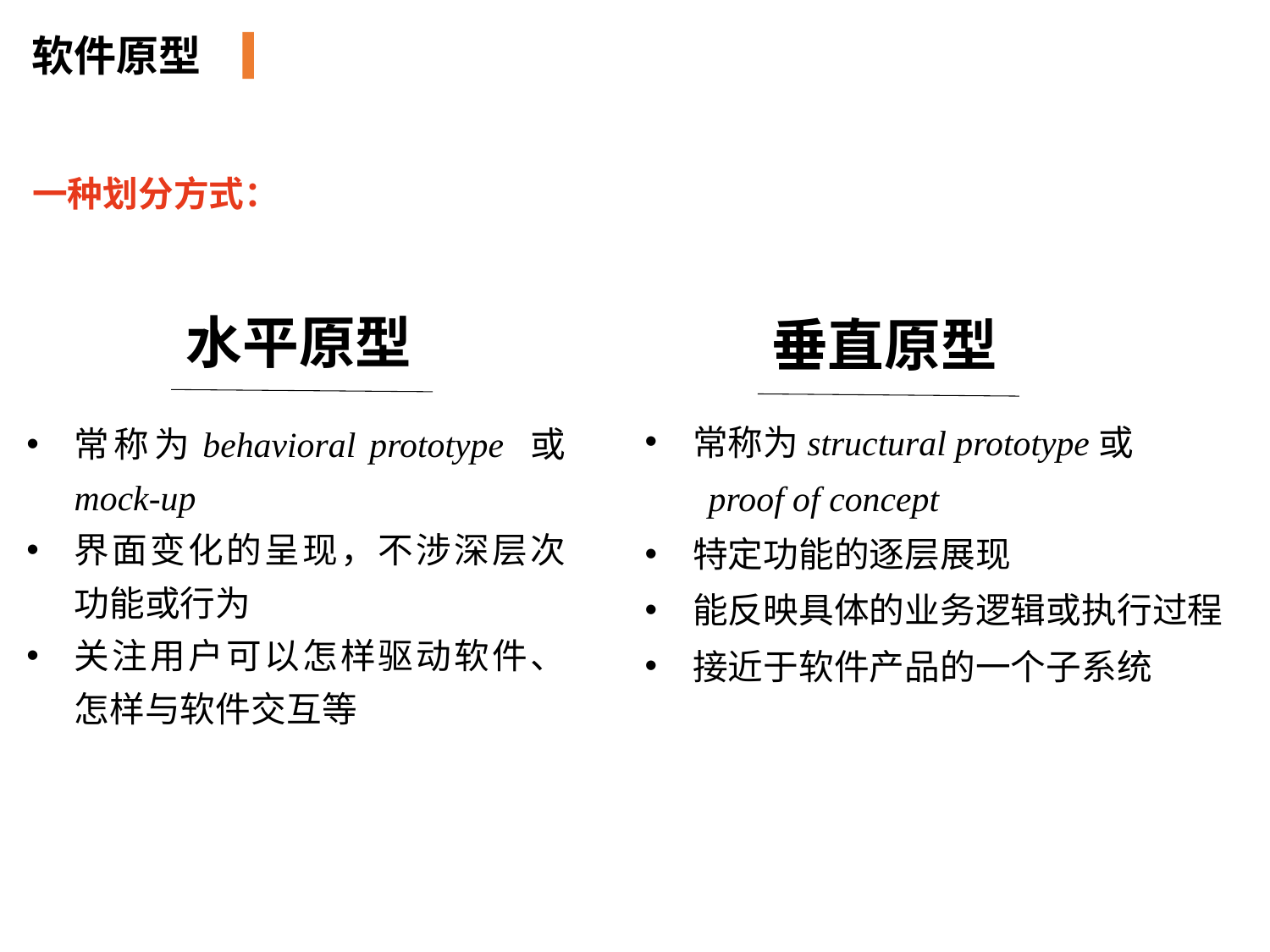

软件原型

一种划分方式：
水平原型
垂直原型
常称为structural prototype或
   proof of concept
特定功能的逐层展现
能反映具体的业务逻辑或执行过程
接近于软件产品的一个子系统
常称为behavioral prototype 或 mock-up
界面变化的呈现，不涉深层次功能或行为
关注用户可以怎样驱动软件、怎样与软件交互等